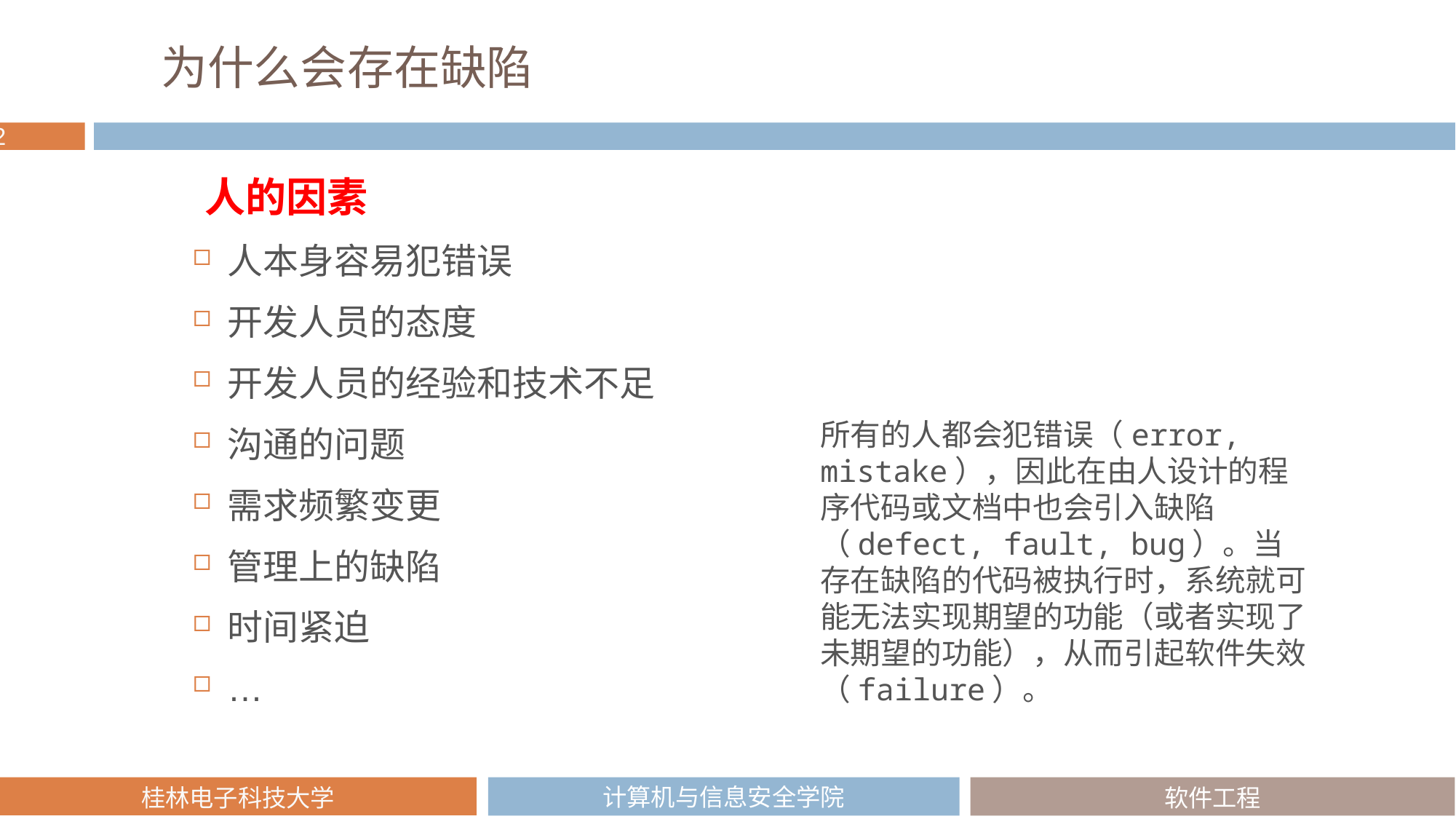

# 为什么会存在缺陷
人的因素
人本身容易犯错误
开发人员的态度
开发人员的经验和技术不足
沟通的问题
需求频繁变更
管理上的缺陷
时间紧迫
…
所有的人都会犯错误（error, mistake），因此在由人设计的程序代码或文档中也会引入缺陷（defect, fault, bug）。当存在缺陷的代码被执行时，系统就可能无法实现期望的功能（或者实现了未期望的功能），从而引起软件失效（failure）。